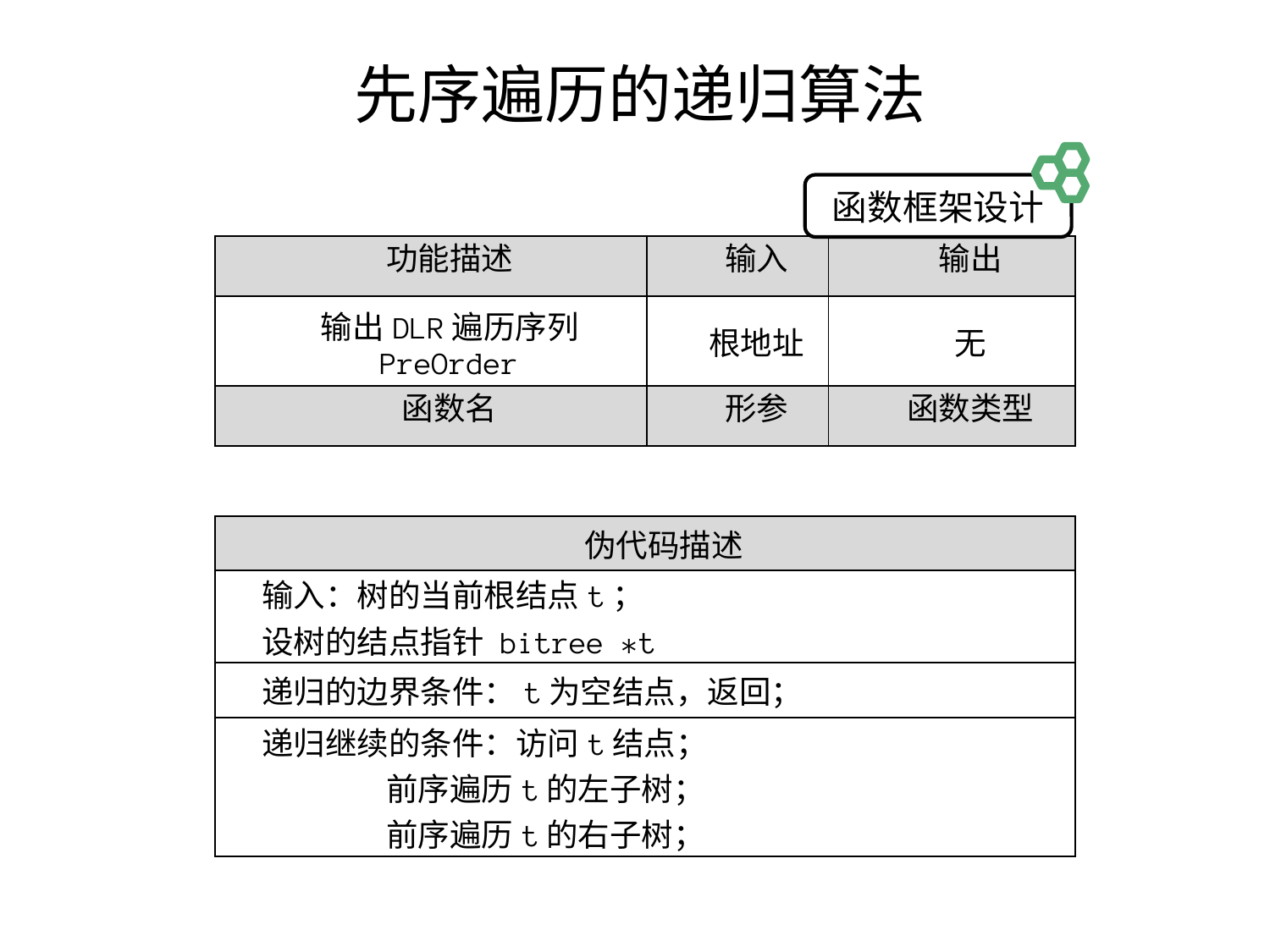

# 先序遍历的递归算法

函数框架设计
| 功能描述 | 输入 | 输出 |
| --- | --- | --- |
| 输出DLR遍历序列 PreOrder | 根地址 | 无 |
| 函数名 | 形参 | 函数类型 |
| 伪代码描述 |
| --- |
| 输入：树的当前根结点t； 设树的结点指针 bitree \*t |
| 递归的边界条件：t为空结点，返回； |
| 递归继续的条件：访问t结点； 前序遍历t的左子树； 前序遍历t的右子树； |
119